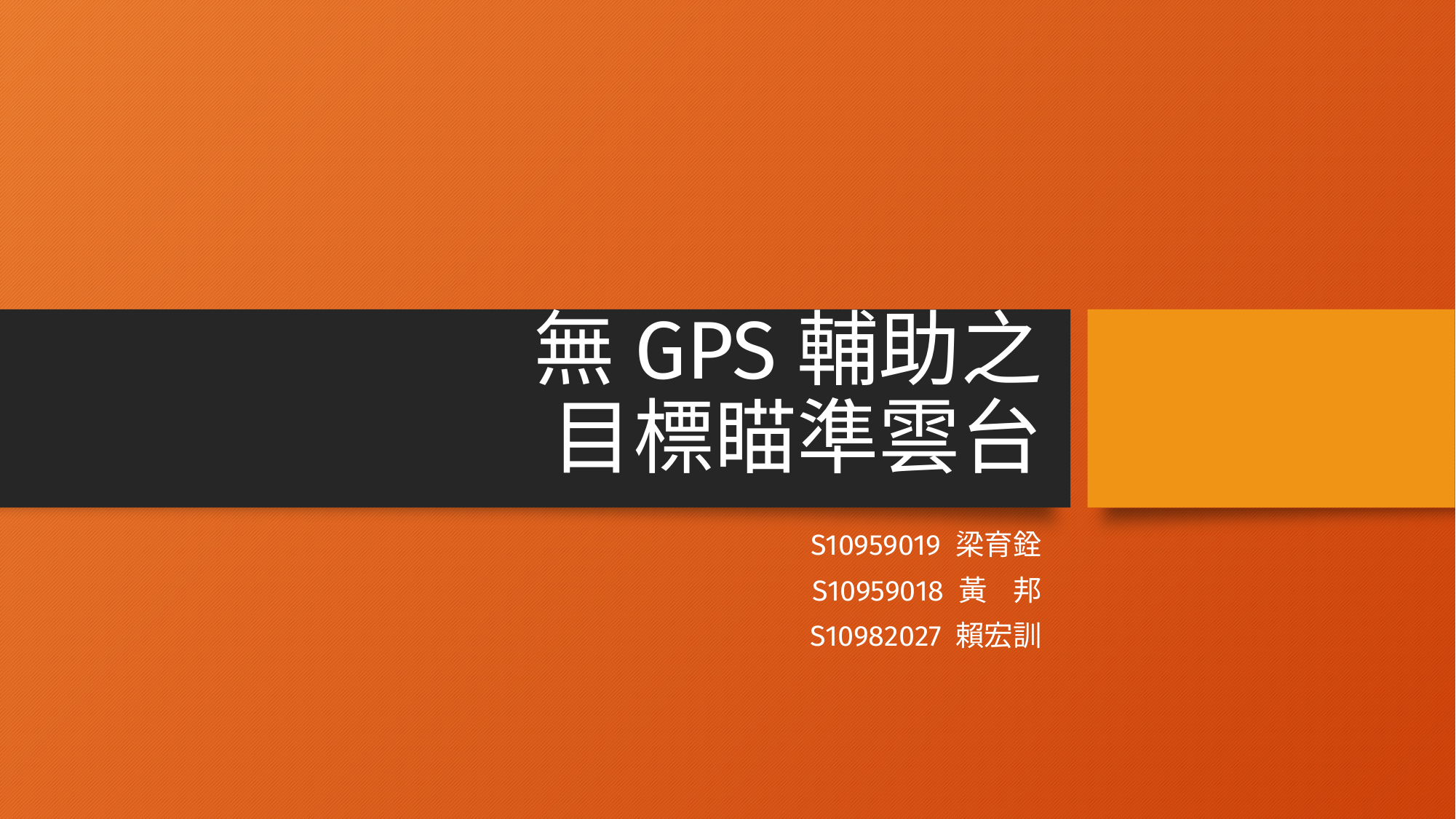

# 無GPS輔助之 目標瞄準雲台
S10959019 梁育銓
      S10959018 黃    邦
       S10982027 賴宏訓